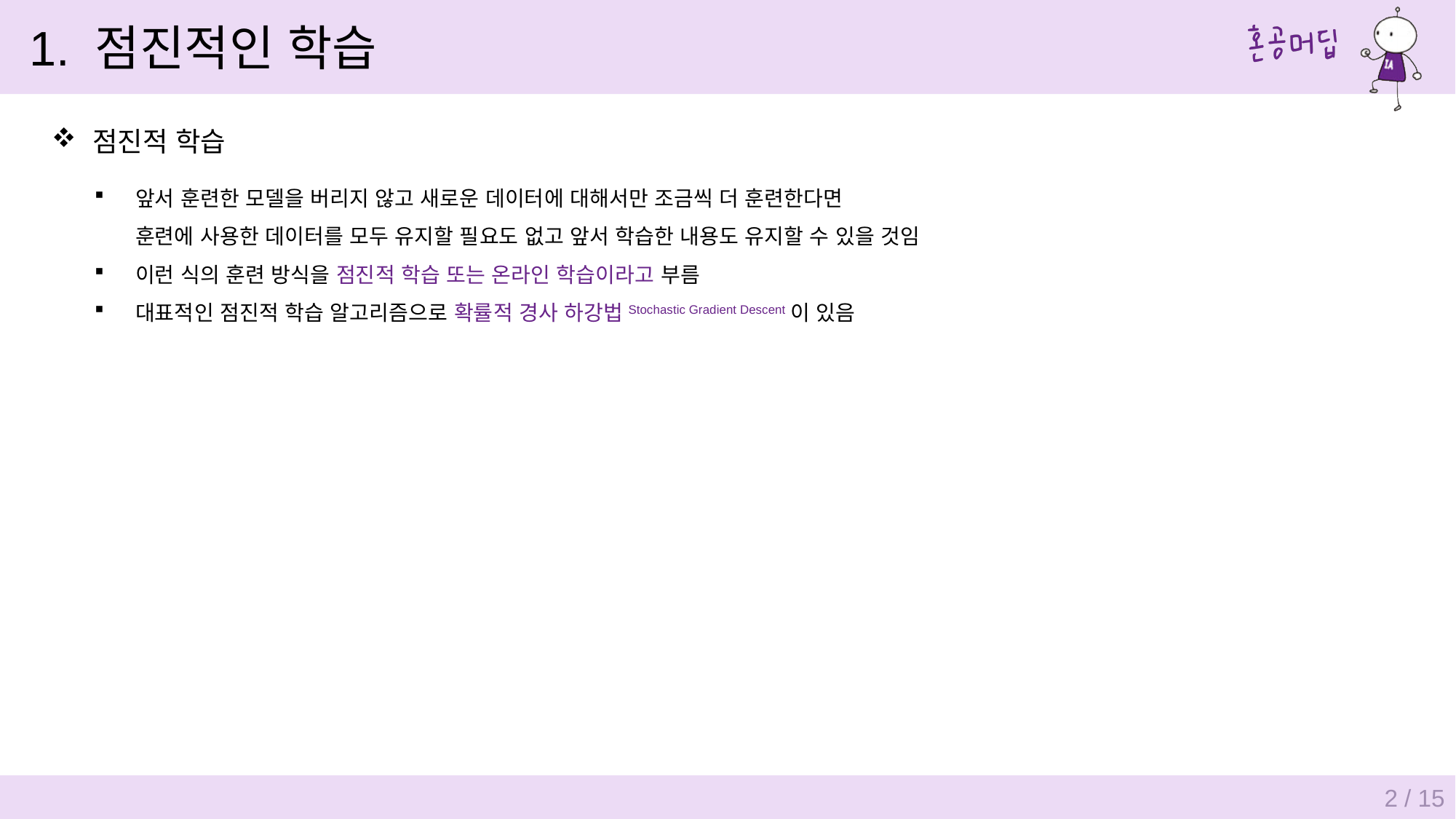

1. 점진적인 학습
점진적 학습
앞서 훈련한 모델을 버리지 않고 새로운 데이터에 대해서만 조금씩 더 훈련한다면
훈련에 사용한 데이터를 모두 유지할 필요도 없고 앞서 학습한 내용도 유지할 수 있을 것임
이런 식의 훈련 방식을 점진적 학습 또는 온라인 학습이라고 부름
대표적인 점진적 학습 알고리즘으로 확률적 경사 하강법Stochastic Gradient Descent이 있음
2 / 15